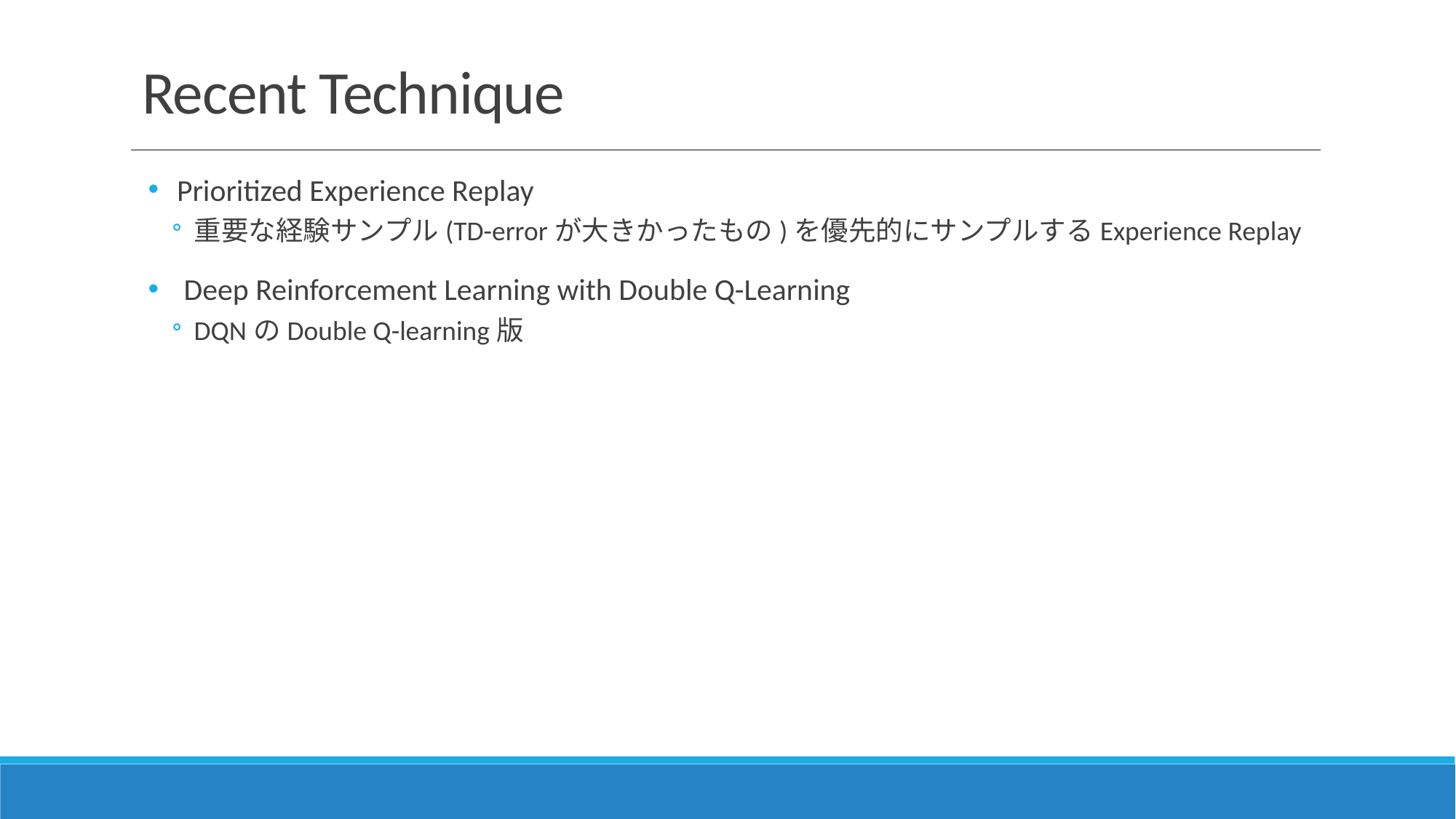

# Recent Technique
Prioritized Experience Replay
重要な経験サンプル(TD-errorが大きかったもの)を優先的にサンプルするExperience Replay
 Deep Reinforcement Learning with Double Q-Learning
DQNのDouble Q-learning版